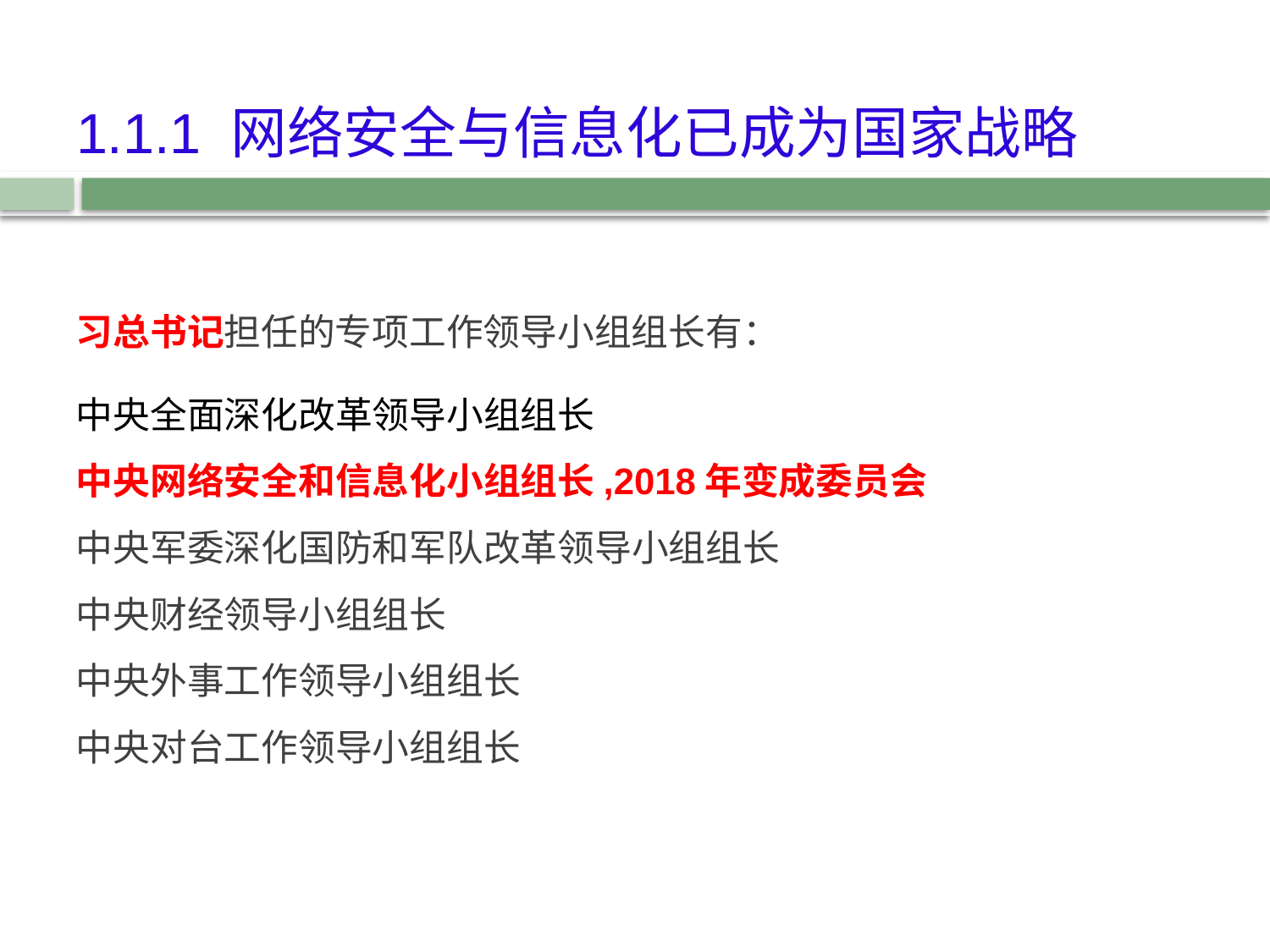

# 1.1.1 网络安全与信息化已成为国家战略

习总书记担任的专项工作领导小组组长有：
中央全面深化改革领导小组组长
中央网络安全和信息化小组组长,2018年变成委员会
中央军委深化国防和军队改革领导小组组长
中央财经领导小组组长
中央外事工作领导小组组长
中央对台工作领导小组组长